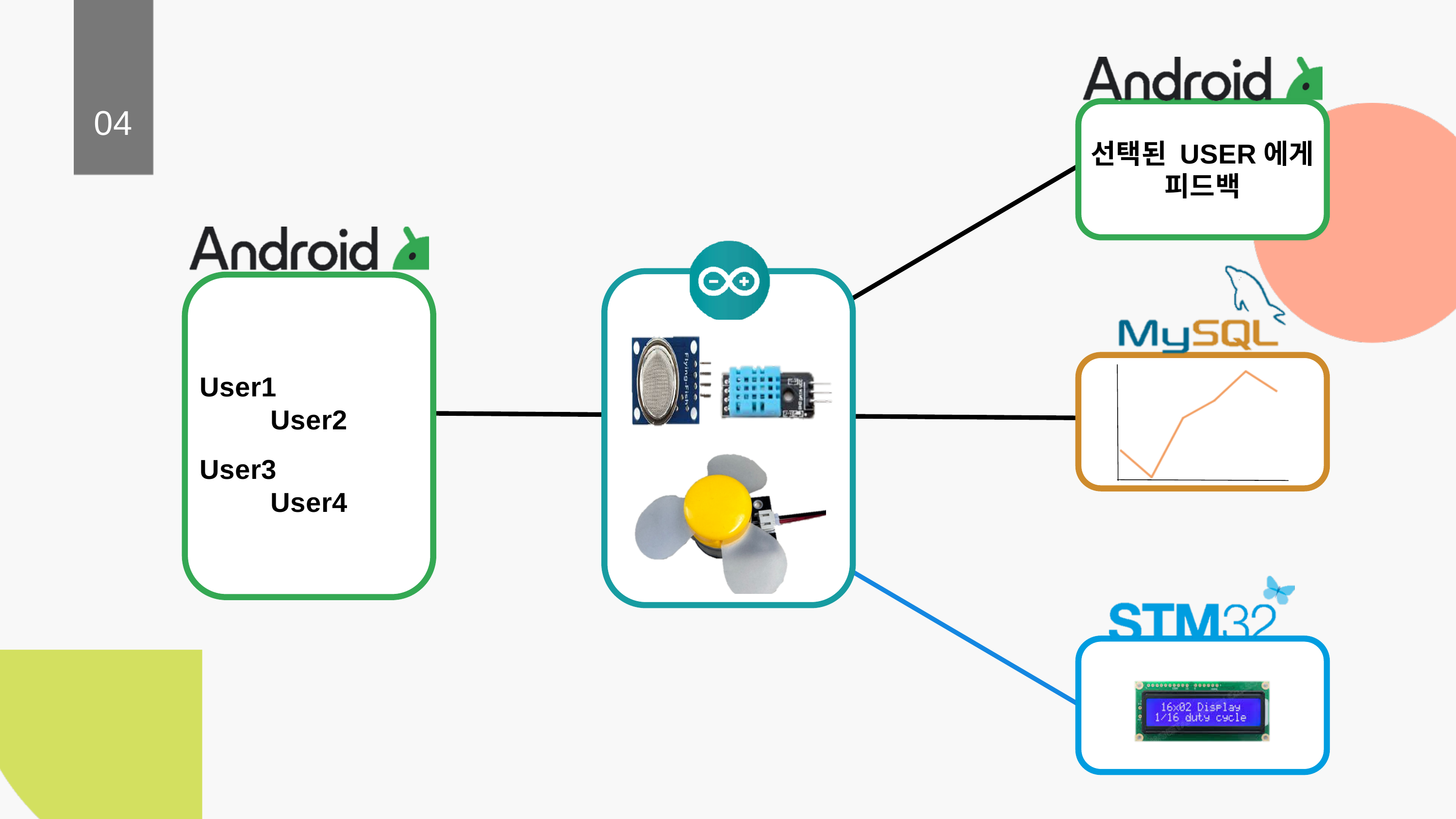

선택된 USER에게 피드백

04

User1		User2

User3		User4